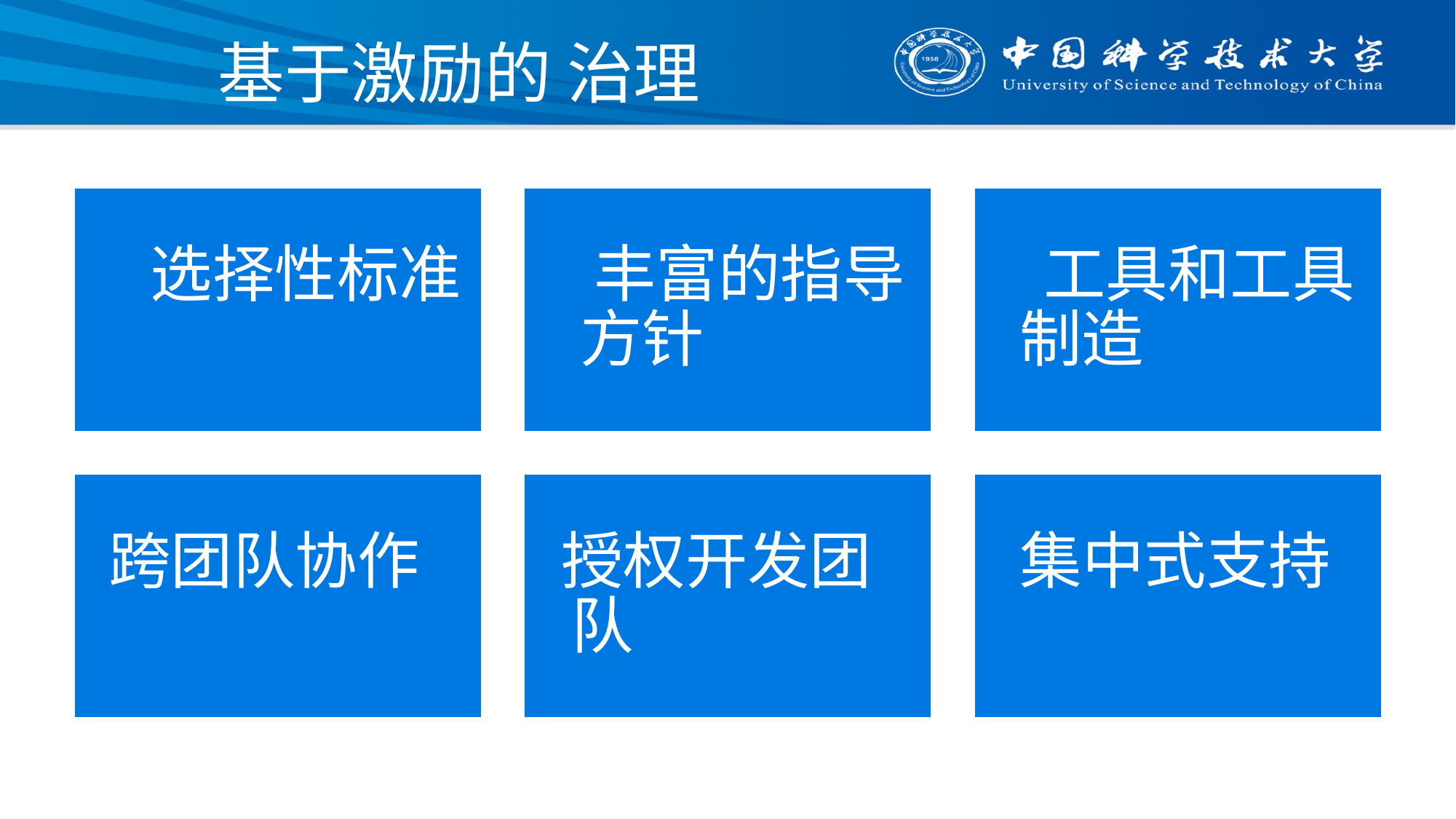

# 基于激励的 治理

选择性标准
丰富的指导方针
工具和工具制造

跨团队协作
授权开发团队
集中式支持